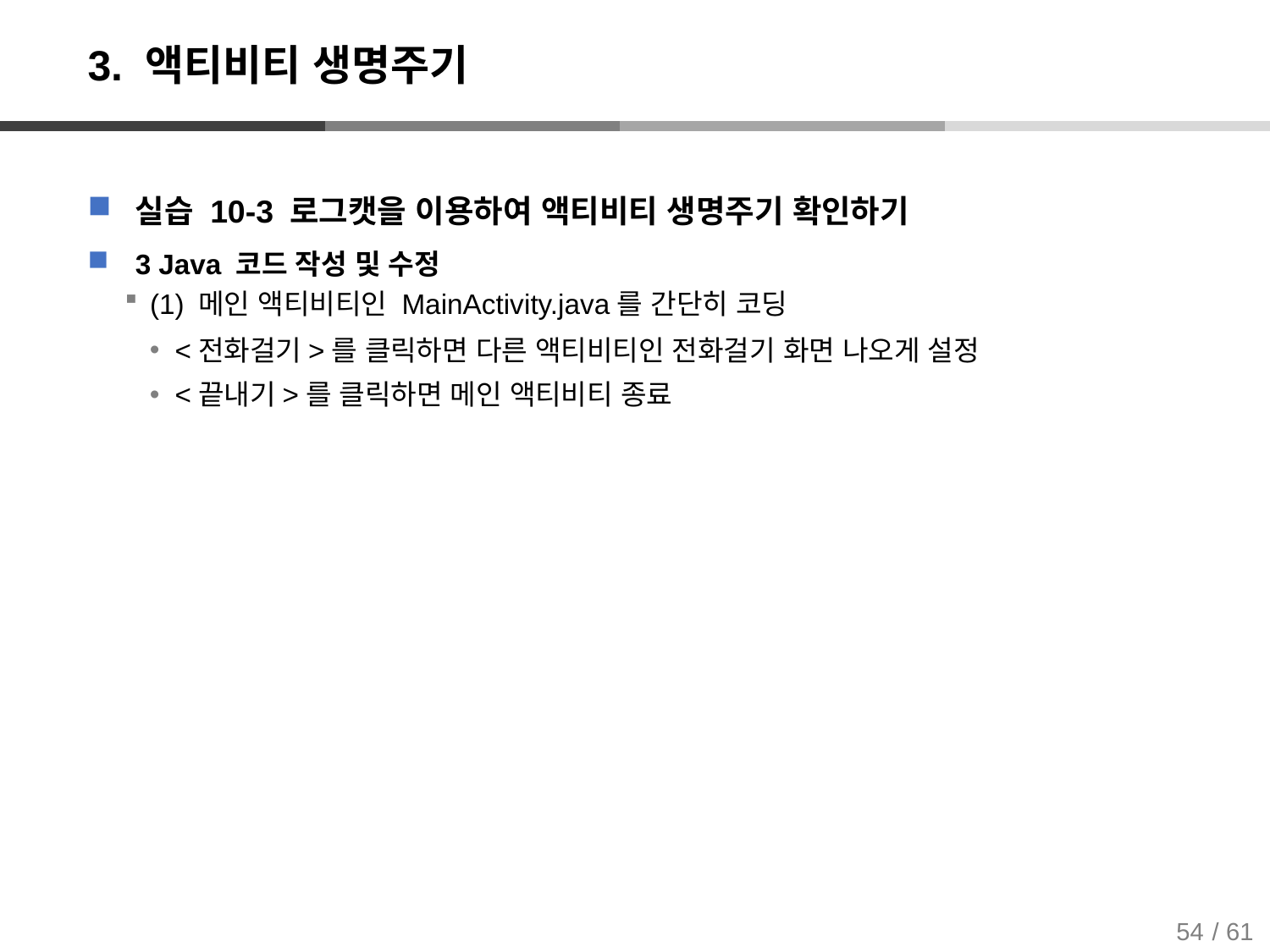

# 3. 액티비티 생명주기
실습 10-3 로그캣을 이용하여 액티비티 생명주기 확인하기
3 Java 코드 작성 및 수정
(1) 메인 액티비티인 MainActivity.java를 간단히 코딩
<전화걸기>를 클릭하면 다른 액티비티인 전화걸기 화면 나오게 설정
<끝내기>를 클릭하면 메인 액티비티 종료